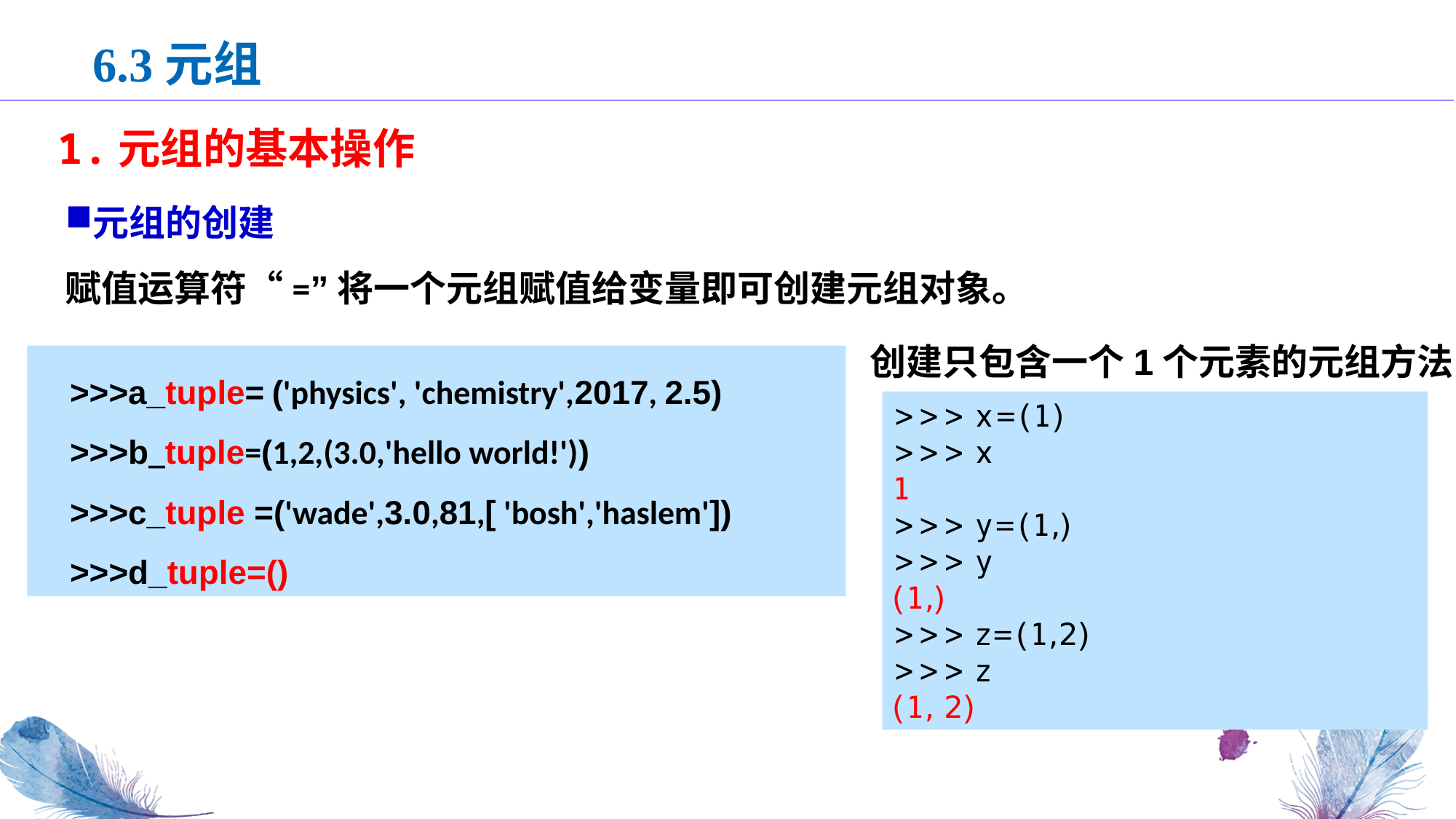

6.3元组
1.元组的基本操作
元组的创建
赋值运算符“=”将一个元组赋值给变量即可创建元组对象。
创建只包含一个1个元素的元组方法：
>>>a_tuple= ('physics', 'chemistry',2017, 2.5)
>>>b_tuple=(1,2,(3.0,'hello world!'))
>>>c_tuple =('wade',3.0,81,[ 'bosh','haslem'])
>>>d_tuple=()
>>> x=(1)
>>> x
1
>>> y=(1,)
>>> y
(1,)
>>> z=(1,2)
>>> z
(1, 2)